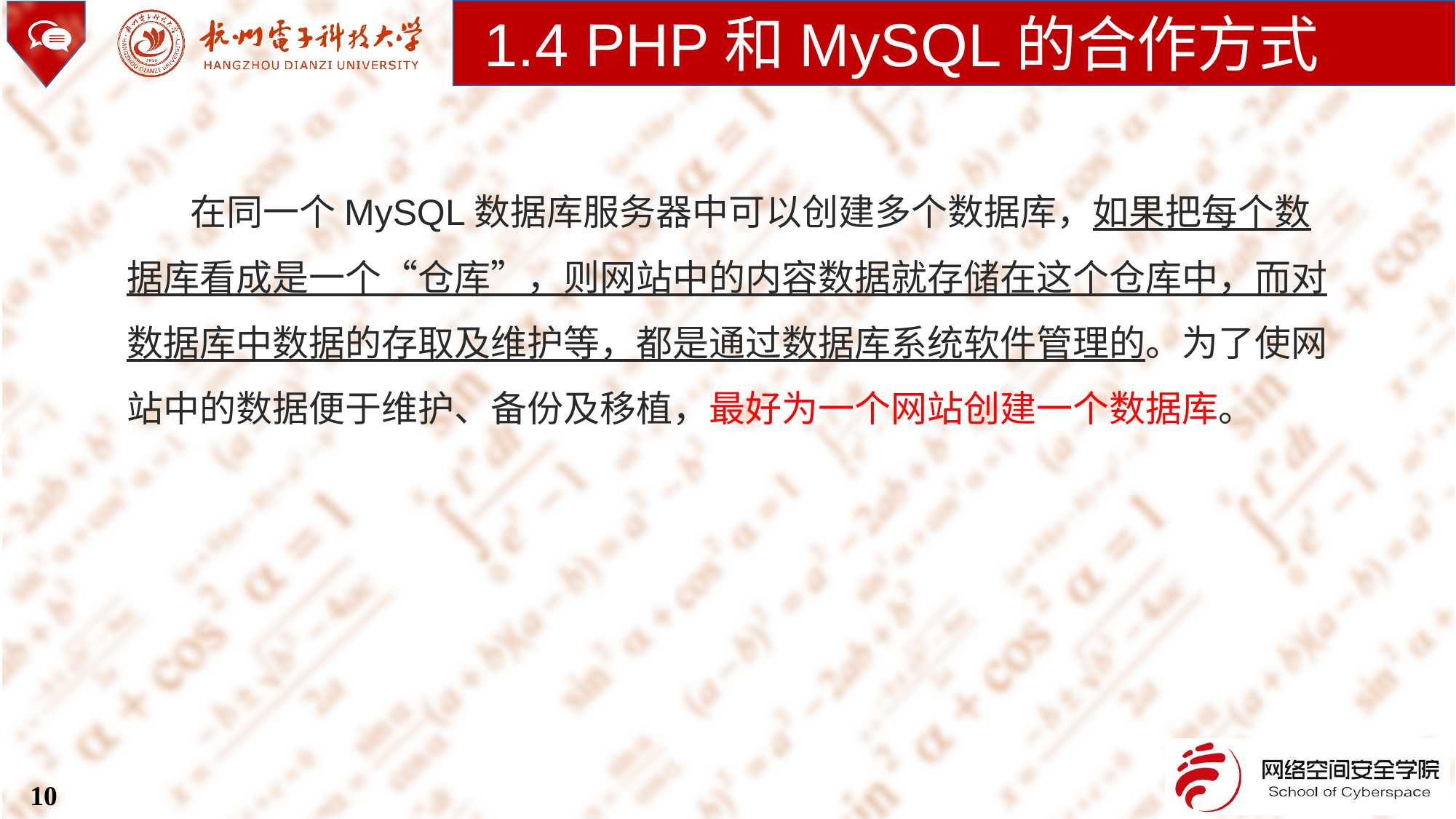

1.4 PHP和MySQL的合作方式
在同一个MySQL数据库服务器中可以创建多个数据库，如果把每个数据库看成是一个“仓库”，则网站中的内容数据就存储在这个仓库中，而对数据库中数据的存取及维护等，都是通过数据库系统软件管理的。为了使网站中的数据便于维护、备份及移植，最好为一个网站创建一个数据库。
10